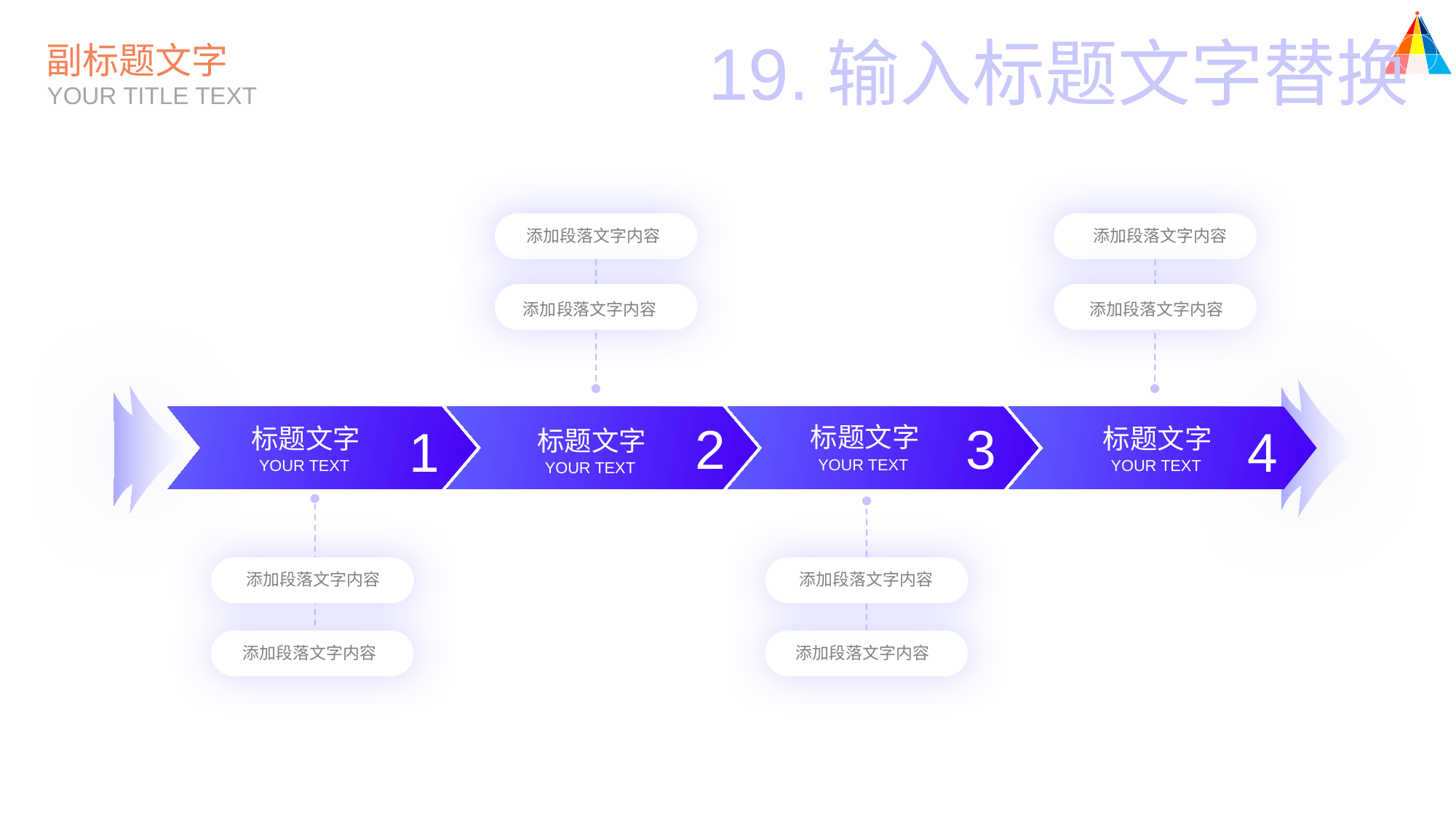

19.输入标题文字替换
副标题文字
YOUR TITLE TEXT

添加段落文字内容
添加段落文字内容

添加段落文字内容
添加段落文字内容

3
2

4
1

标题文字
标题文字
标题文字
标题文字
YOUR TEXT
YOUR TEXT
YOUR TEXT
YOUR TEXT

添加段落文字内容
添加段落文字内容

添加段落文字内容
添加段落文字内容